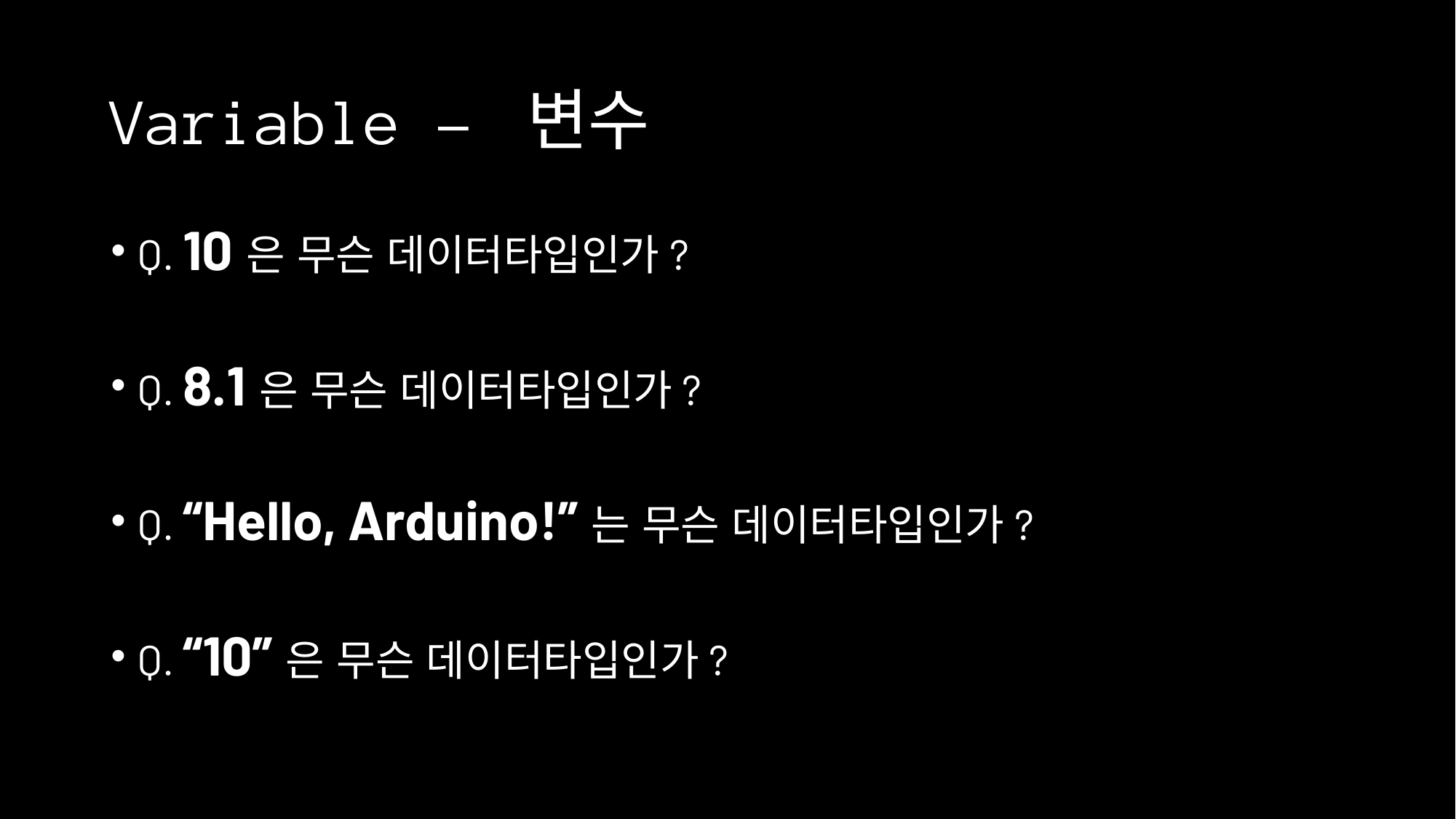

# Variable - 변수
Q. 10은 무슨 데이터타입인가?

Q. 8.1은 무슨 데이터타입인가?

Q. “Hello, Arduino!”는 무슨 데이터타입인가?

Q. “10”은 무슨 데이터타입인가?